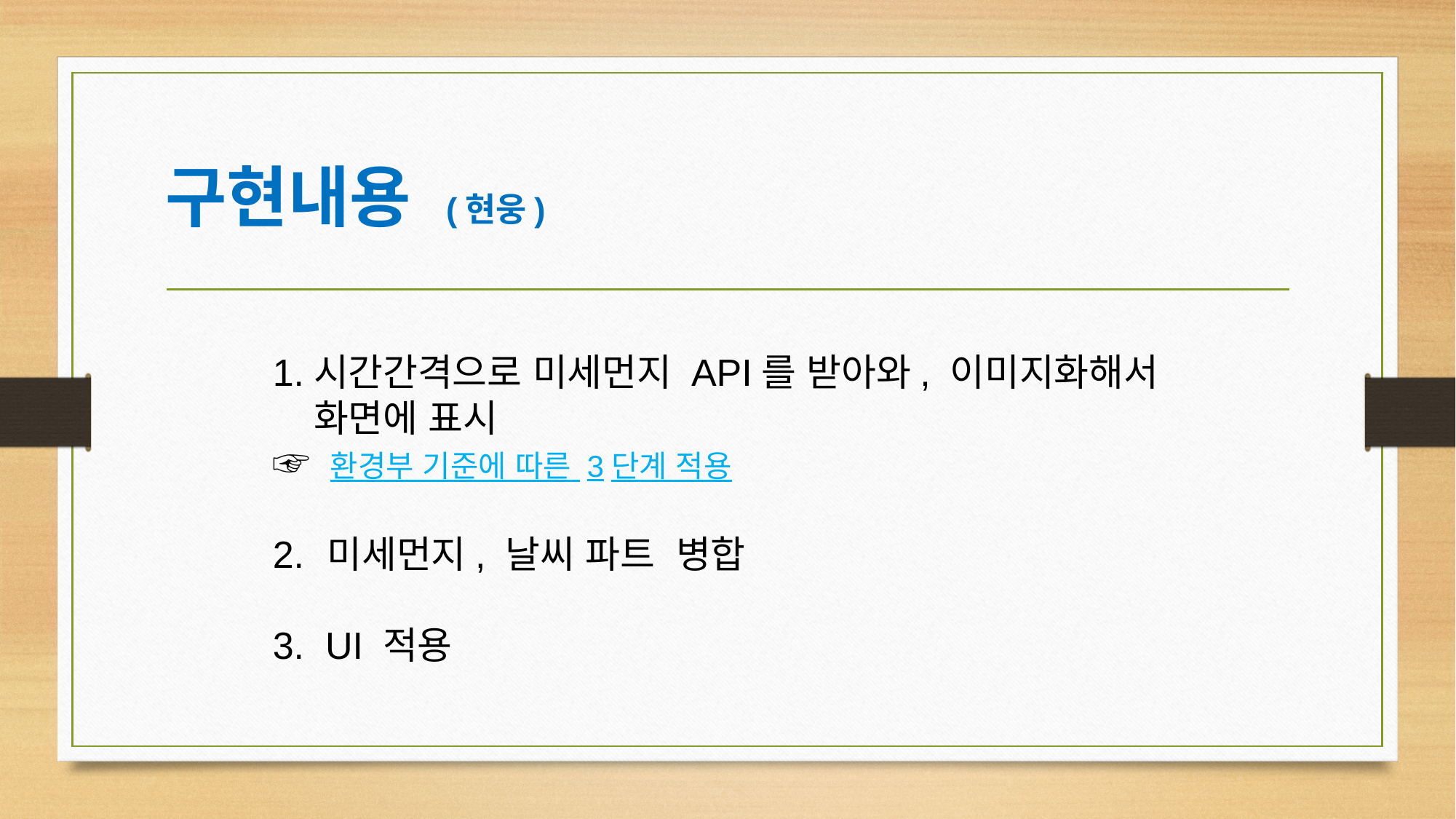

# 구현내용 (현웅)
시간간격으로 미세먼지 API를 받아와, 이미지화해서 화면에 표시
☞ 환경부 기준에 따른 3단계 적용

미세먼지, 날씨 파트  병합

3.  UI 적용